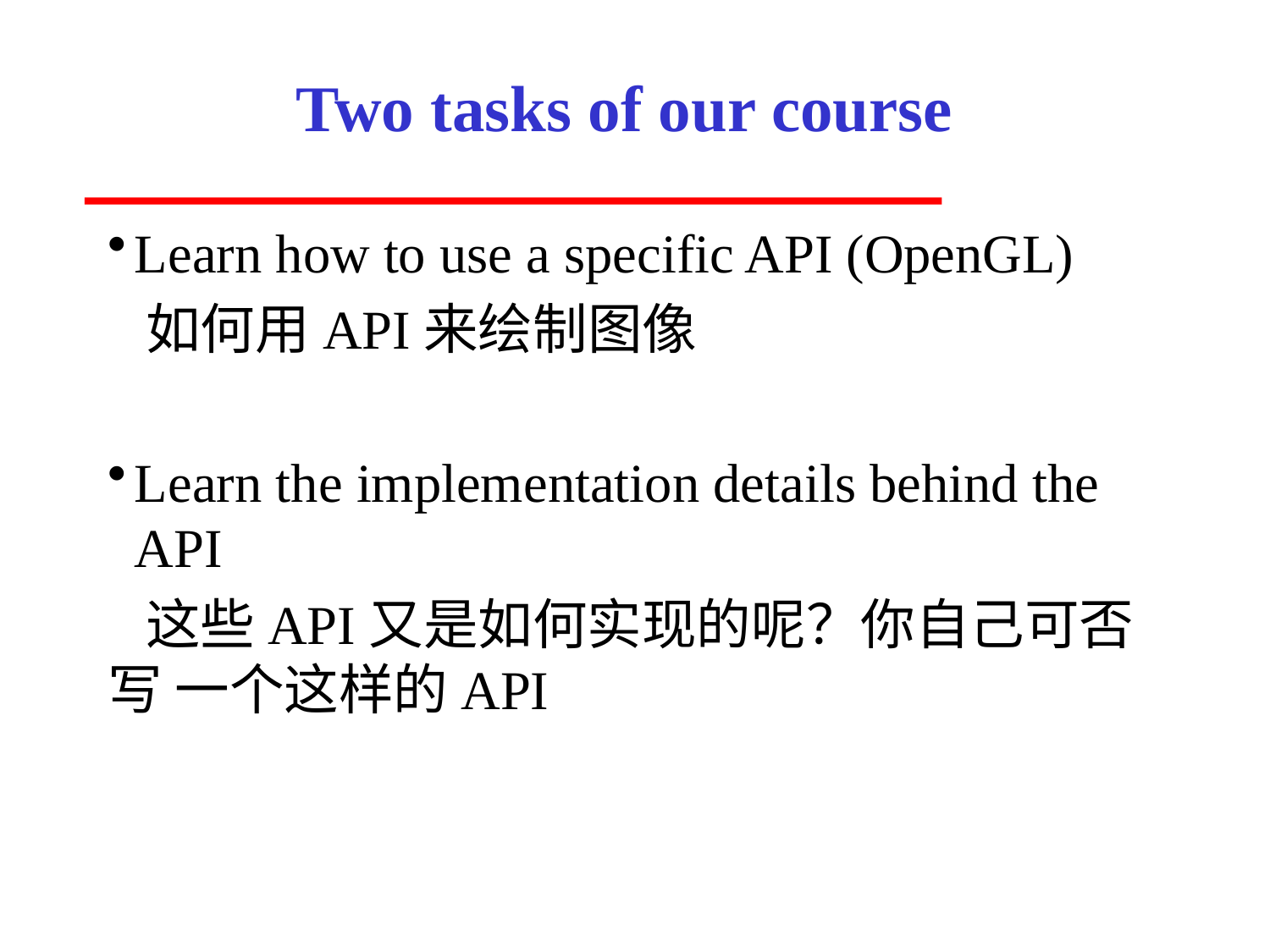

# Two tasks of our course
Learn how to use a specific API (OpenGL)
  如何用API来绘制图像

Learn the implementation details behind the API
  这些API又是如何实现的呢？你自己可否写 一个这样的API

7